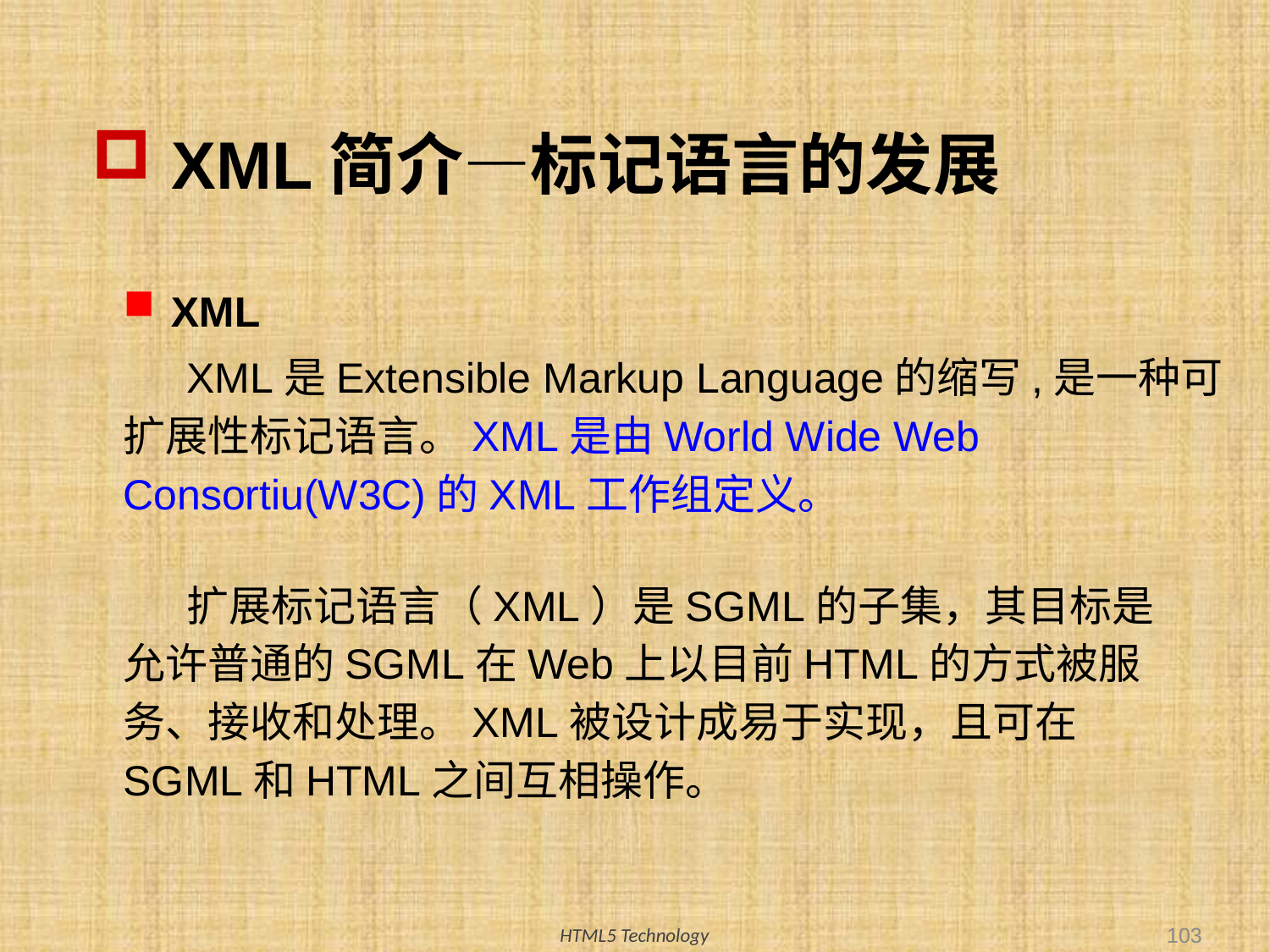

# XML简介—标记语言的发展
XML
XML是Extensible Markup Language的缩写,是一种可扩展性标记语言。XML是由World Wide Web Consortiu(W3C)的XML工作组定义。
扩展标记语言（XML）是SGML的子集，其目标是允许普通的SGML在Web上以目前HTML的方式被服务、接收和处理。XML被设计成易于实现，且可在SGML和HTML之间互相操作。
103
HTML5 Technology